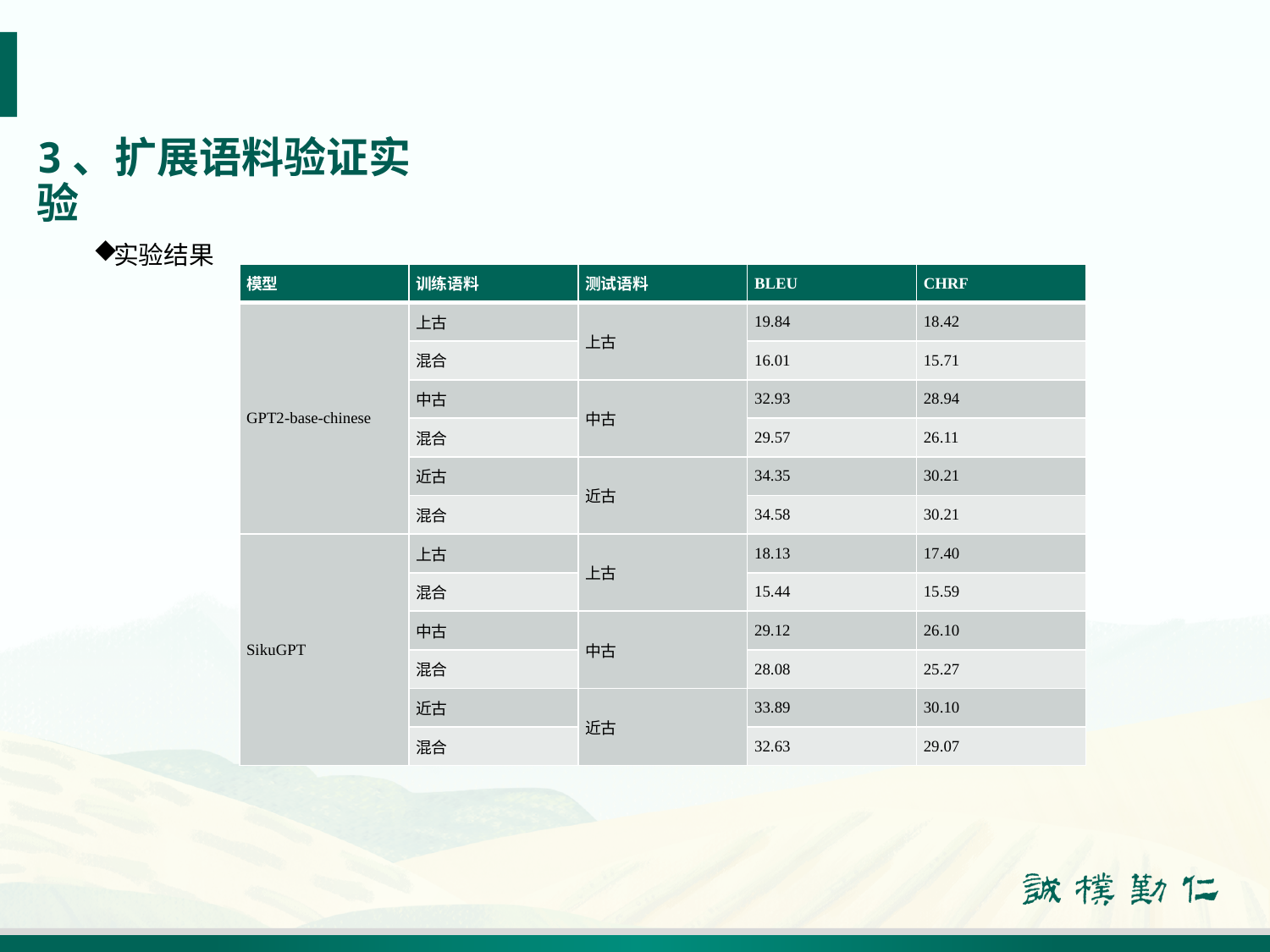

# 3、扩展语料验证实验
实验结果
| 模型 | 训练语料 | 测试语料 | BLEU | CHRF |
| --- | --- | --- | --- | --- |
| GPT2-base-chinese | 上古 | 上古 | 19.84 | 18.42 |
|  | 混合 |  | 16.01 | 15.71 |
|  | 中古 | 中古 | 32.93 | 28.94 |
|  | 混合 |  | 29.57 | 26.11 |
|  | 近古 | 近古 | 34.35 | 30.21 |
|  | 混合 |  | 34.58 | 30.21 |
| SikuGPT | 上古 | 上古 | 18.13 | 17.40 |
|  | 混合 |  | 15.44 | 15.59 |
|  | 中古 | 中古 | 29.12 | 26.10 |
|  | 混合 |  | 28.08 | 25.27 |
|  | 近古 | 近古 | 33.89 | 30.10 |
|  | 混合 |  | 32.63 | 29.07 |